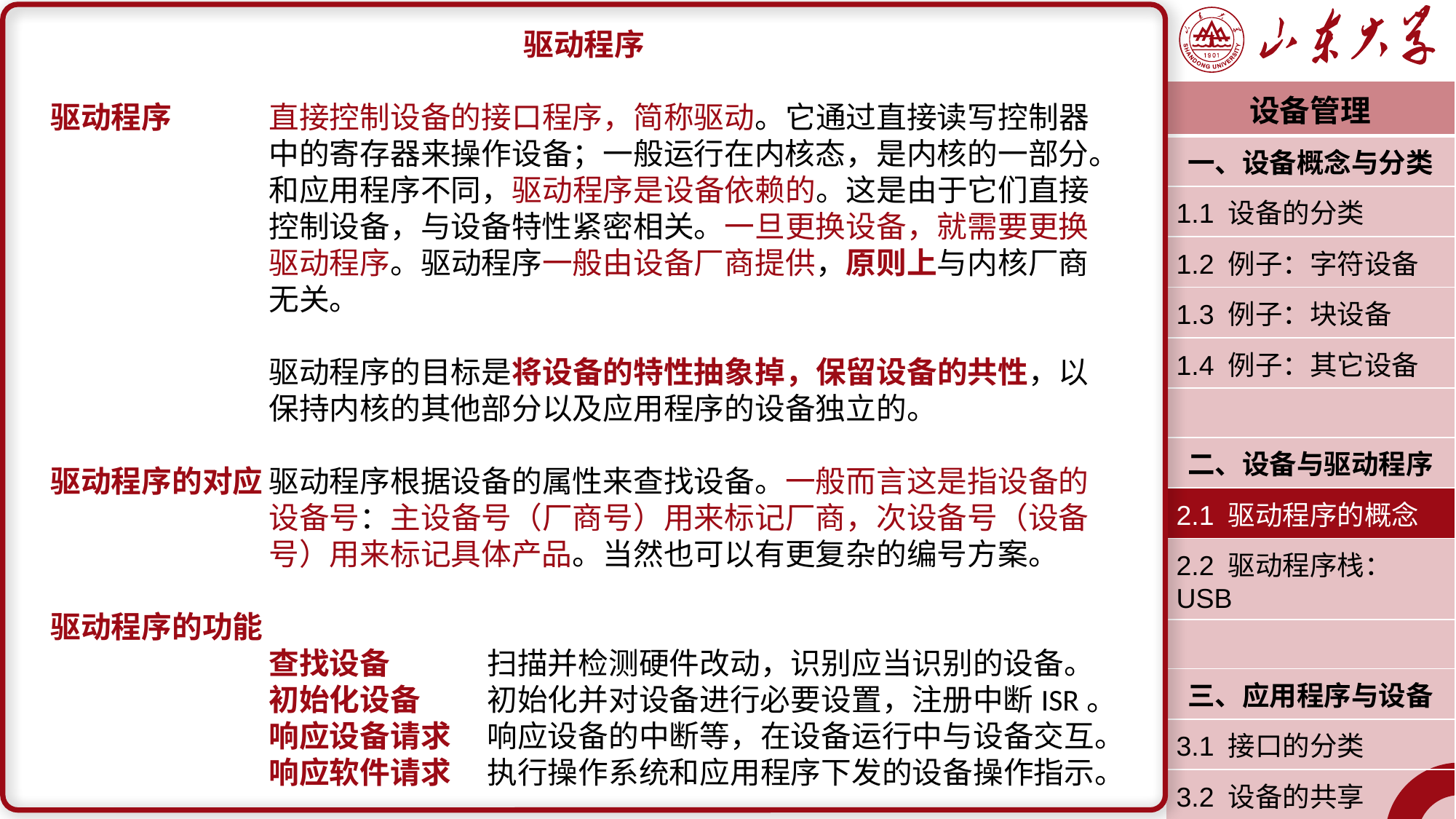

驱动程序

驱动程序	直接控制设备的接口程序，简称驱动。它通过直接读写控制器		中的寄存器来操作设备；一般运行在内核态，是内核的一部分。
		和应用程序不同，驱动程序是设备依赖的。这是由于它们直接		控制设备，与设备特性紧密相关。一旦更换设备，就需要更换		驱动程序。驱动程序一般由设备厂商提供，原则上与内核厂商		无关。

		驱动程序的目标是将设备的特性抽象掉，保留设备的共性，以		保持内核的其他部分以及应用程序的设备独立的。

驱动程序的对应	驱动程序根据设备的属性来查找设备。一般而言这是指设备的		设备号：主设备号（厂商号）用来标记厂商，次设备号（设备		号）用来标记具体产品。当然也可以有更复杂的编号方案。

驱动程序的功能
		查找设备	扫描并检测硬件改动，识别应当识别的设备。
		初始化设备	初始化并对设备进行必要设置，注册中断ISR。
		响应设备请求	响应设备的中断等，在设备运行中与设备交互。
		响应软件请求	执行操作系统和应用程序下发的设备操作指示。
| 设备管理 |
| --- |
| 一、设备概念与分类 |
| 1.1 设备的分类 |
| 1.2 例子：字符设备 |
| 1.3 例子：块设备 |
| 1.4 例子：其它设备 |
|  |
| 二、设备与驱动程序 |
| 2.1 驱动程序的概念 |
| 2.2 驱动程序栈：USB |
|  |
| 三、应用程序与设备 |
| 3.1 接口的分类 |
| 3.2 设备的共享 |
| 潘润宇 2023.04 |